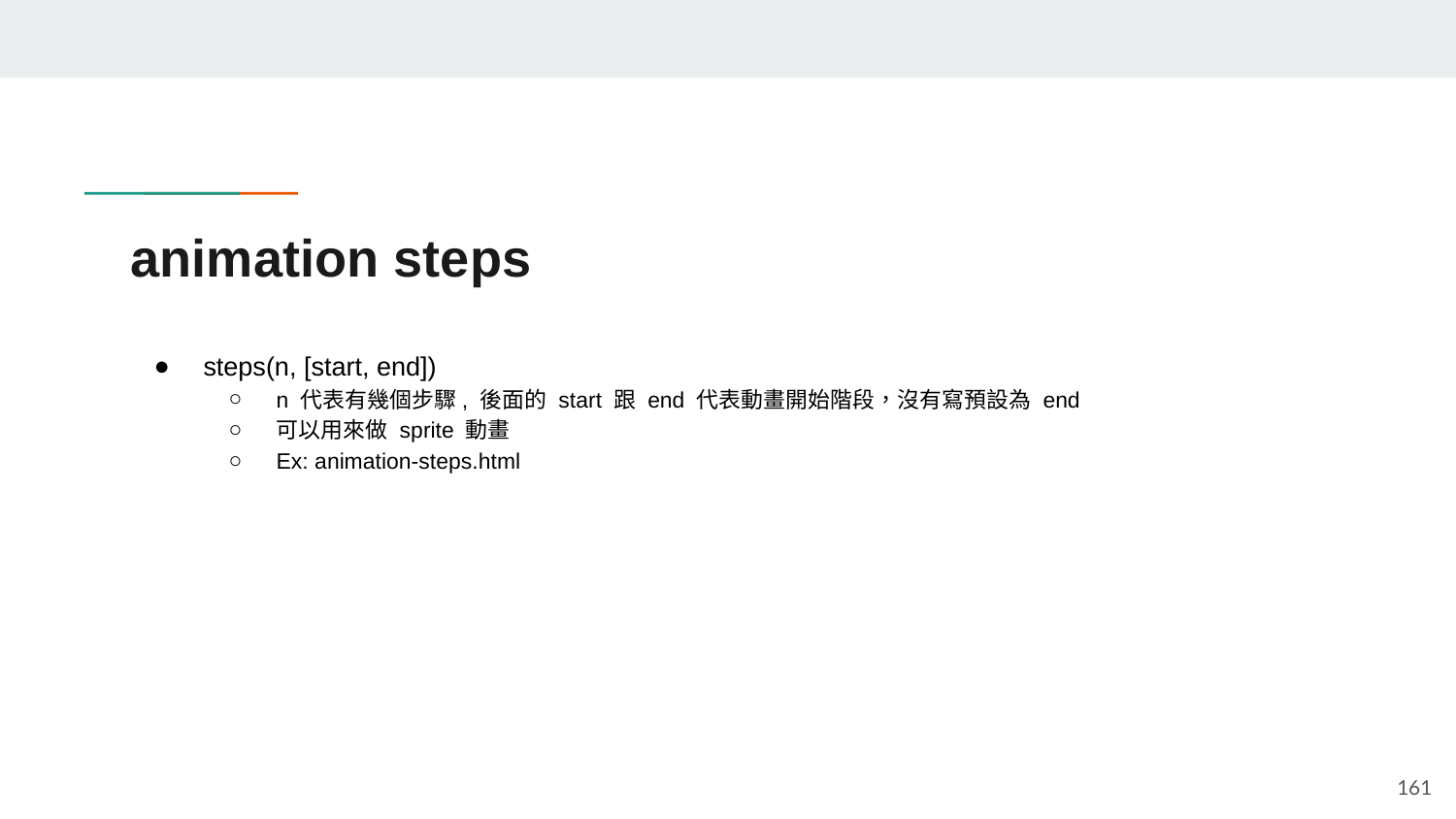

# animation steps
steps(n, [start, end])
n 代表有幾個步驟, 後面的 start 跟 end 代表動畫開始階段，沒有寫預設為 end
可以用來做 sprite 動畫
Ex: animation-steps.html

161